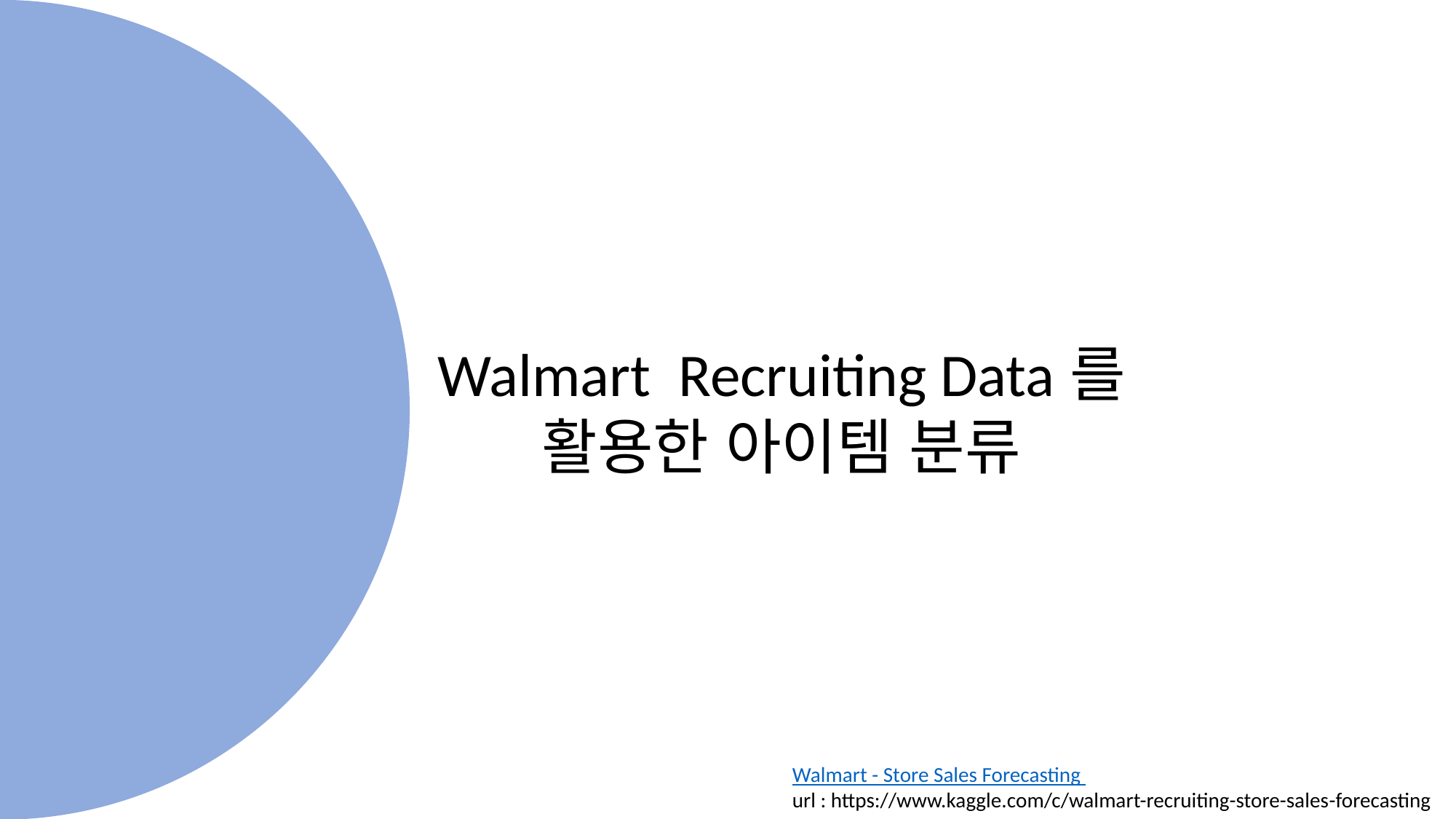

Walmart  Recruiting Data를 활용한 아이템 분류
Walmart - Store Sales Forecasting
url : https://www.kaggle.com/c/walmart-recruiting-store-sales-forecasting